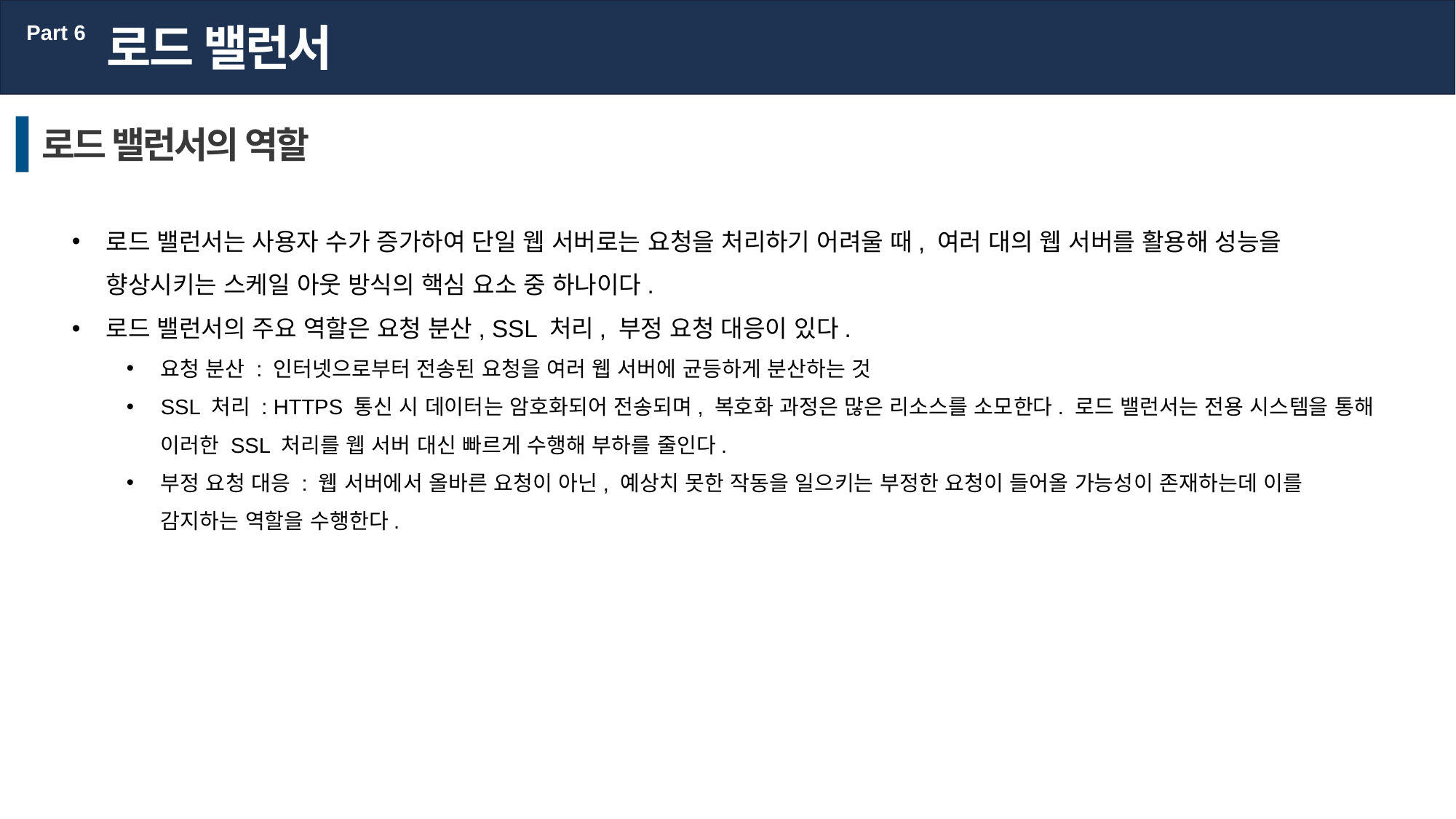

로드 밸런서
Part 6

로드 밸런서의 역할
로드 밸런서는 사용자 수가 증가하여 단일 웹 서버로는 요청을 처리하기 어려울 때, 여러 대의 웹 서버를 활용해 성능을 향상시키는 스케일 아웃 방식의 핵심 요소 중 하나이다.
로드 밸런서의 주요 역할은 요청 분산, SSL 처리, 부정 요청 대응이 있다.
요청 분산 : 인터넷으로부터 전송된 요청을 여러 웹 서버에 균등하게 분산하는 것
SSL 처리 : HTTPS 통신 시 데이터는 암호화되어 전송되며, 복호화 과정은 많은 리소스를 소모한다. 로드 밸런서는 전용 시스템을 통해 이러한 SSL 처리를 웹 서버 대신 빠르게 수행해 부하를 줄인다.
부정 요청 대응 : 웹 서버에서 올바른 요청이 아닌, 예상치 못한 작동을 일으키는 부정한 요청이 들어올 가능성이 존재하는데 이를 감지하는 역할을 수행한다.